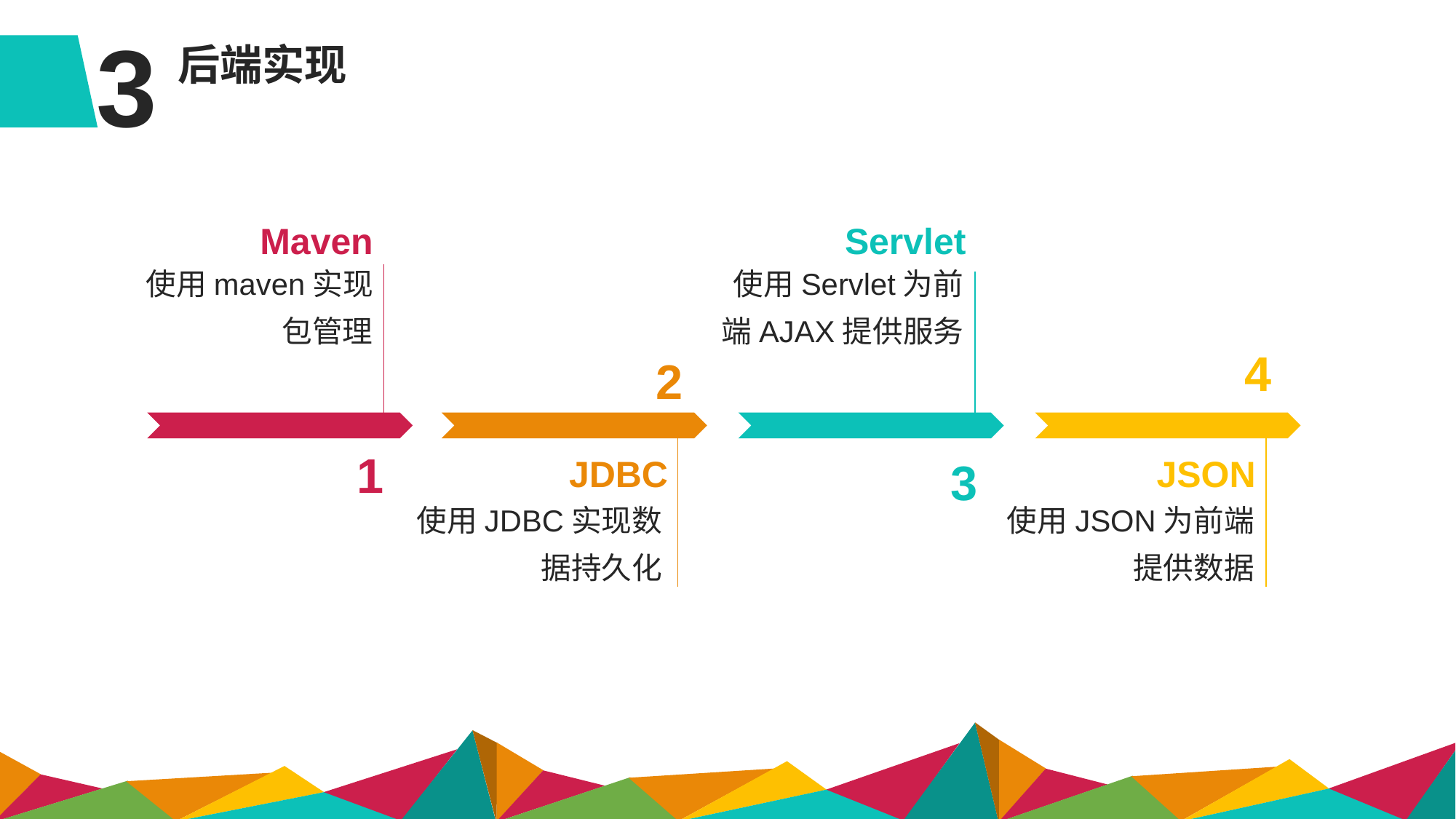

3
后端实现

Maven
Servlet
使用maven实现包管理
使用Servlet为前端AJAX提供服务
4
2

1
JDBC
JSON
3
使用JDBC实现数据持久化
使用JSON为前端提供数据